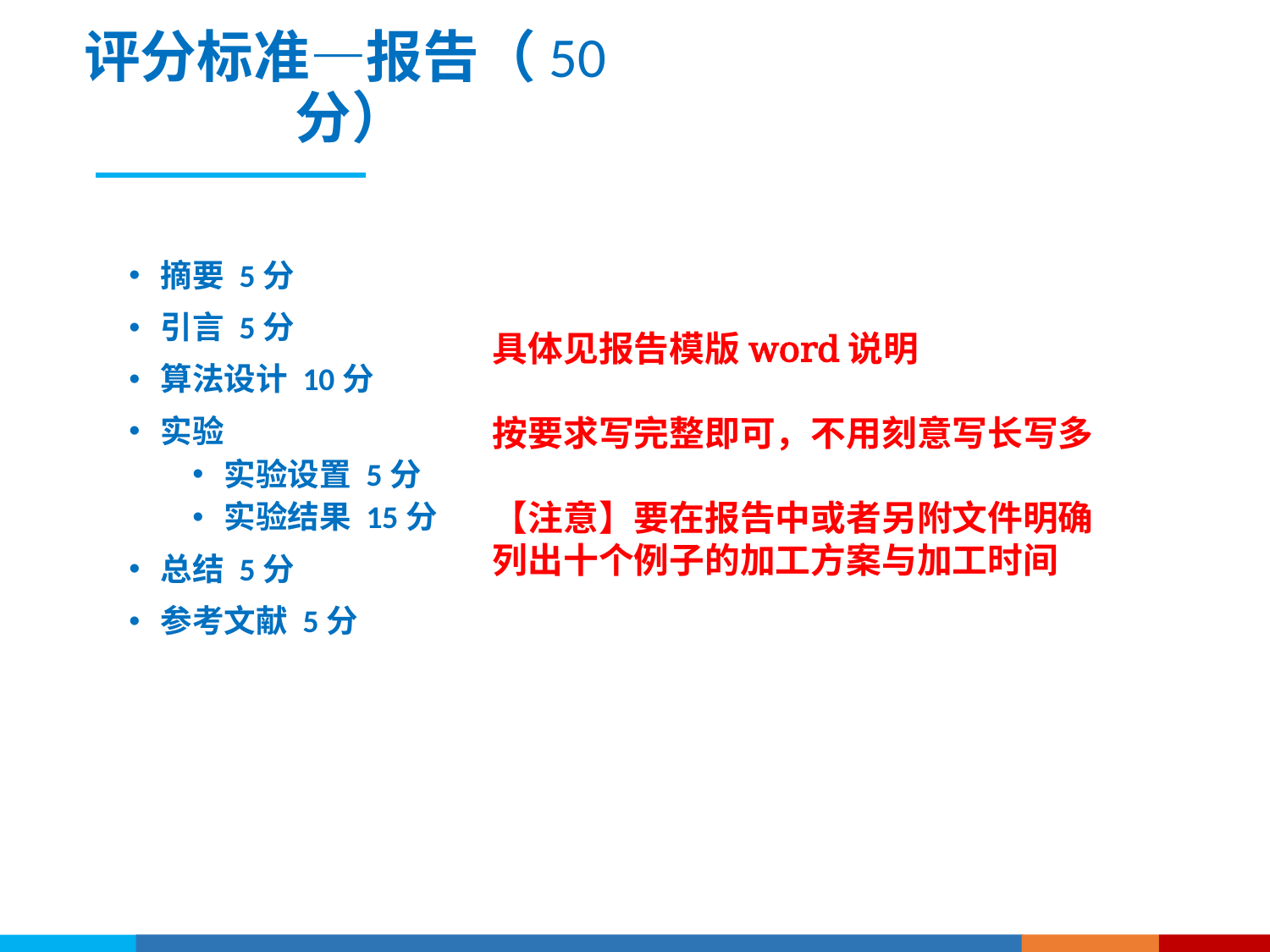

评分标准—报告（50分）

摘要 5分
引言 5分
算法设计 10分
实验
实验设置 5分
实验结果 15分
总结 5分
参考文献 5分
具体见报告模版word说明

按要求写完整即可，不用刻意写长写多

【注意】要在报告中或者另附文件明确
列出十个例子的加工方案与加工时间